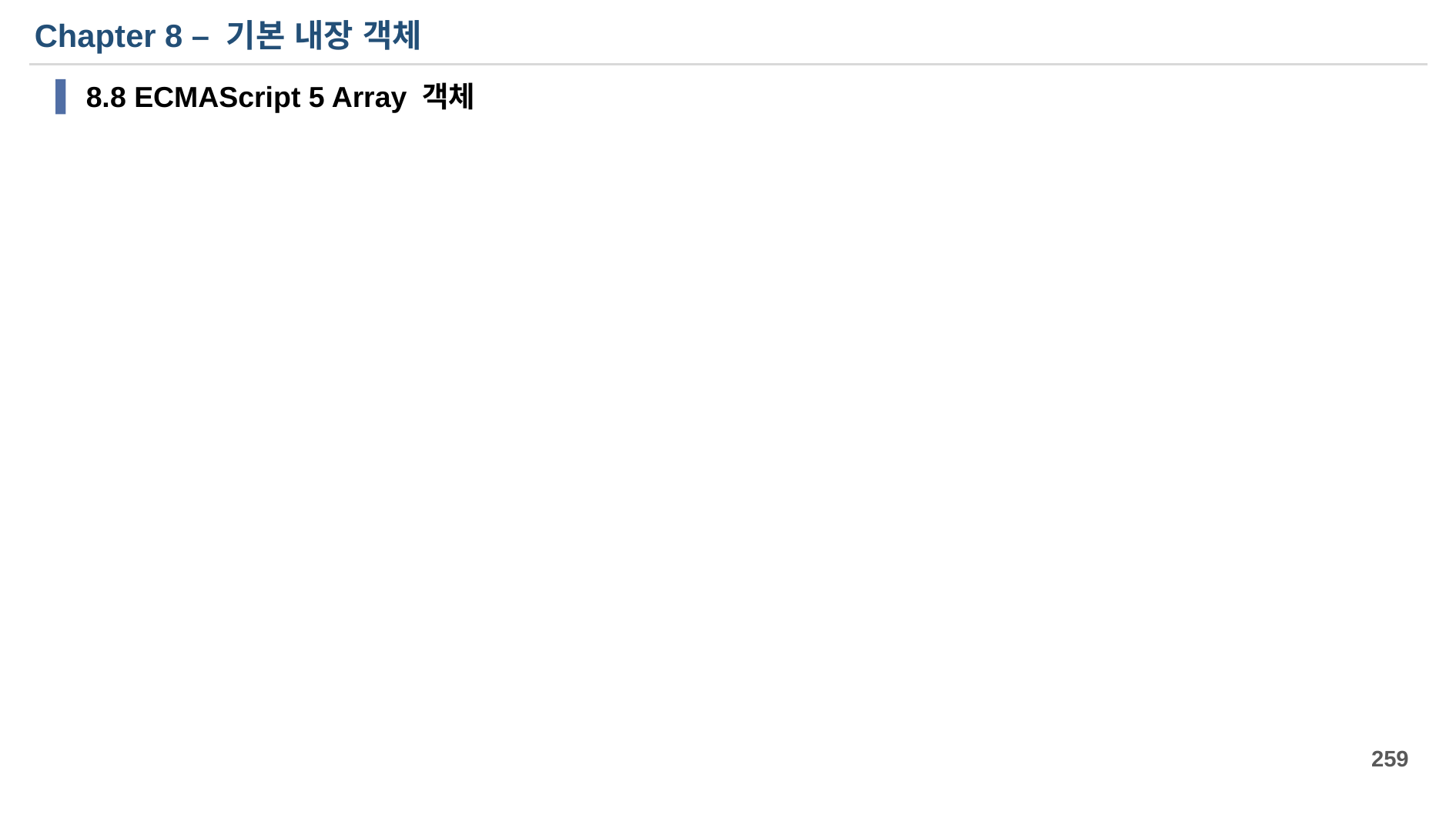

# Chapter 8 – 기본 내장 객체
8.8 ECMAScript 5 Array 객체

259